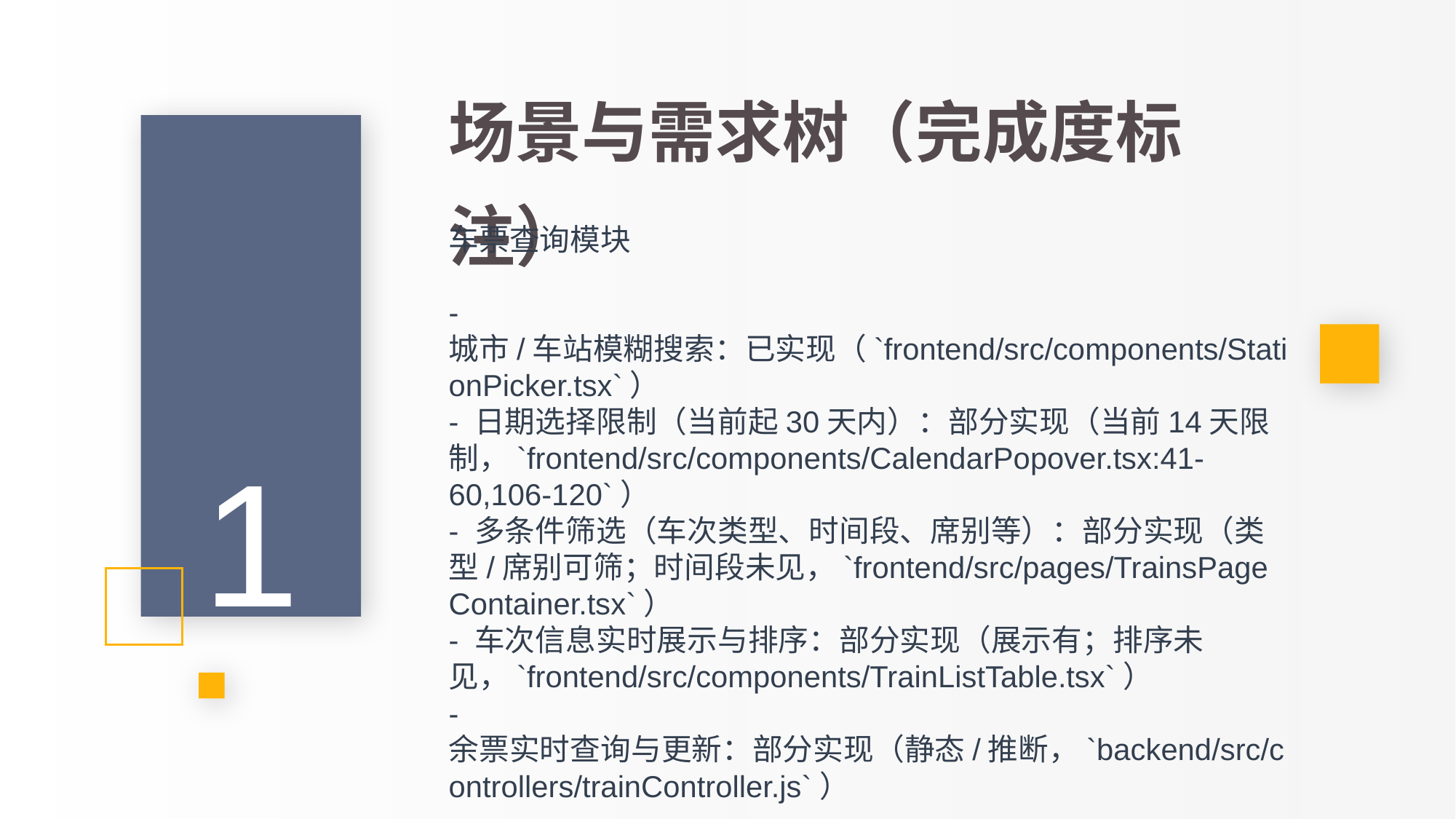

PPT模板 http://www.1ppt.com/moban/
场景与需求树（完成度标注）

车票查询模块

- 城市/车站模糊搜索：已实现（`frontend/src/components/StationPicker.tsx`）
- 日期选择限制（当前起30天内）：部分实现（当前14天限制，`frontend/src/components/CalendarPopover.tsx:41-60,106-120`）
- 多条件筛选（车次类型、时间段、席别等）：部分实现（类型/席别可筛；时间段未见，`frontend/src/pages/TrainsPageContainer.tsx`）
- 车次信息实时展示与排序：部分实现（展示有；排序未见，`frontend/src/components/TrainListTable.tsx`）
- 余票实时查询与更新：部分实现（静态/推断，`backend/src/controllers/trainController.js`）

1